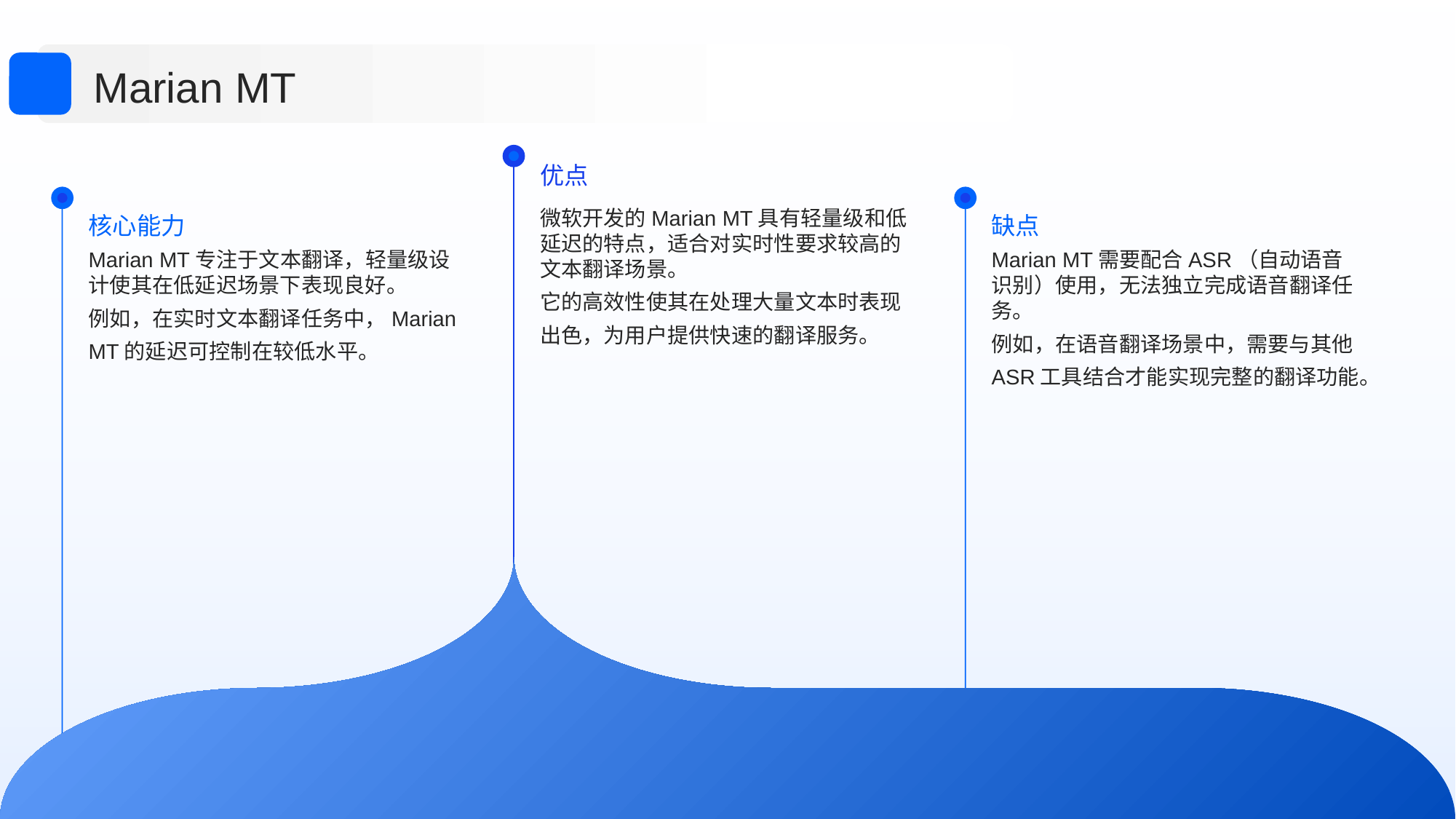

Marian MT
优点

核心能力

缺点

微软开发的Marian MT具有轻量级和低延迟的特点，适合对实时性要求较高的文本翻译场景。
它的高效性使其在处理大量文本时表现出色，为用户提供快速的翻译服务。
Marian MT专注于文本翻译，轻量级设计使其在低延迟场景下表现良好。
例如，在实时文本翻译任务中，Marian MT的延迟可控制在较低水平。
Marian MT需要配合ASR（自动语音识别）使用，无法独立完成语音翻译任务。
例如，在语音翻译场景中，需要与其他ASR工具结合才能实现完整的翻译功能。